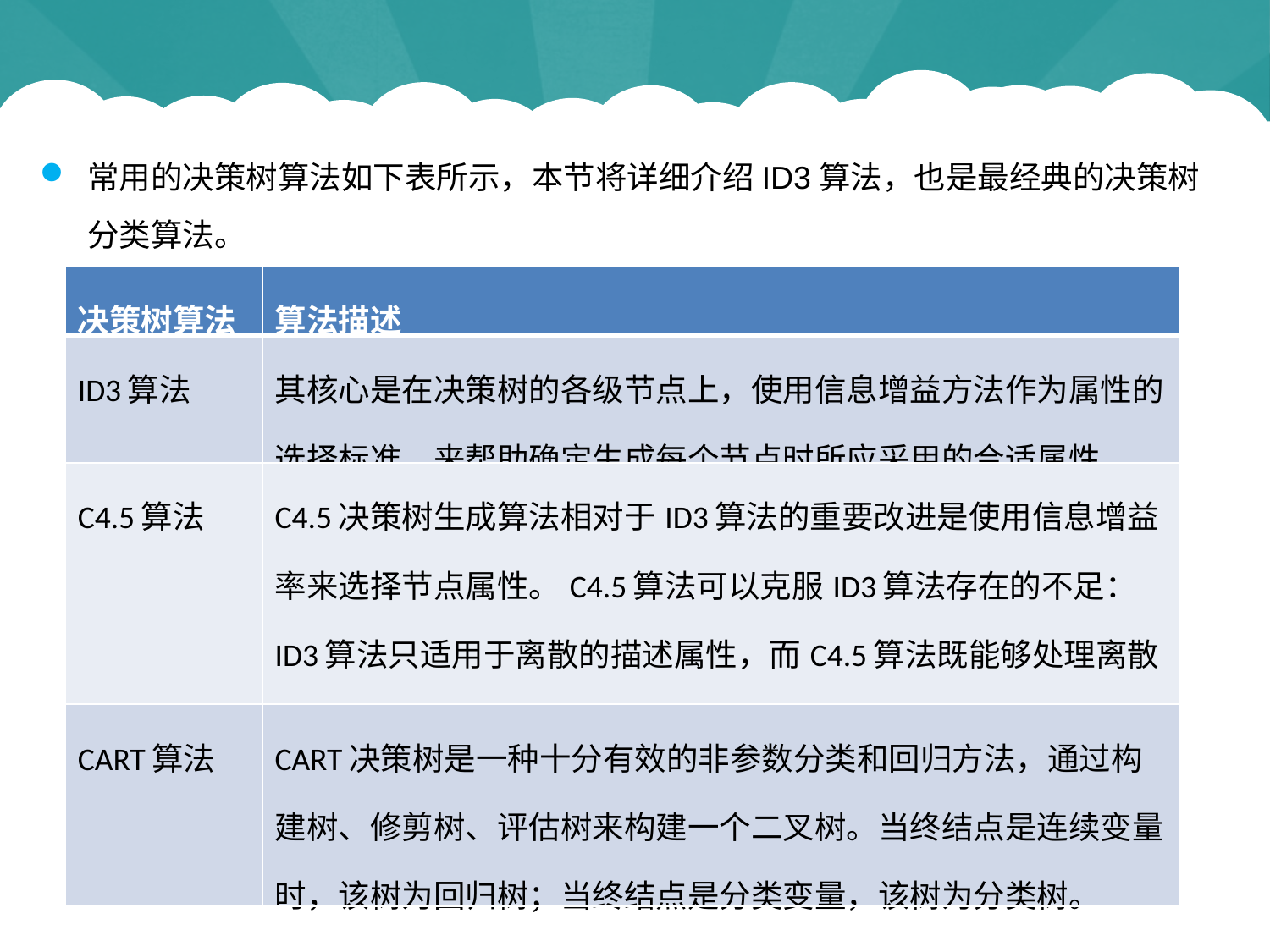

常用的决策树算法如下表所示，本节将详细介绍ID3算法，也是最经典的决策树分类算法。
| 决策树算法 | 算法描述 |
| --- | --- |
| ID3算法 | 其核心是在决策树的各级节点上，使用信息增益方法作为属性的选择标准，来帮助确定生成每个节点时所应采用的合适属性。 |
| C4.5算法 | C4.5决策树生成算法相对于ID3算法的重要改进是使用信息增益率来选择节点属性。C4.5算法可以克服ID3算法存在的不足：ID3算法只适用于离散的描述属性，而C4.5算法既能够处理离散的描述属性，也可以处理连续的描述属性。 |
| CART算法 | CART决策树是一种十分有效的非参数分类和回归方法，通过构建树、修剪树、评估树来构建一个二叉树。当终结点是连续变量时，该树为回归树；当终结点是分类变量，该树为分类树。 |